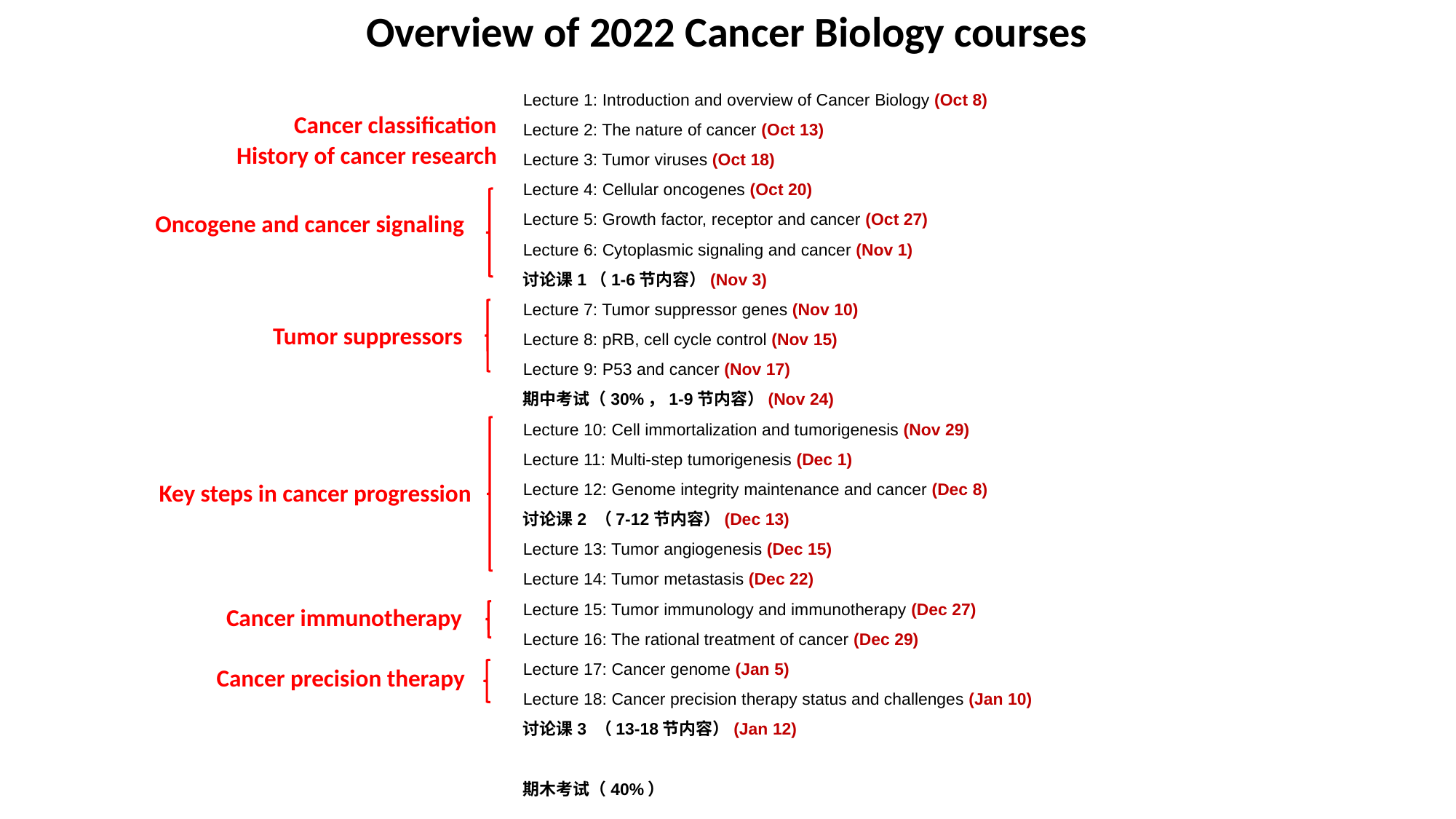

Overview of 2022 Cancer Biology courses
Lecture 1: Introduction and overview of Cancer Biology (Oct 8)
Lecture 2: The nature of cancer (Oct 13)
Lecture 3: Tumor viruses (Oct 18)
Lecture 4: Cellular oncogenes (Oct 20)
Lecture 5: Growth factor, receptor and cancer (Oct 27)
Lecture 6: Cytoplasmic signaling and cancer (Nov 1)
讨论课1（1-6节内容）(Nov 3)
Lecture 7: Tumor suppressor genes (Nov 10)
Lecture 8: pRB, cell cycle control (Nov 15)
Lecture 9: P53 and cancer (Nov 17)
期中考试（30%，1-9节内容）(Nov 24)
Lecture 10: Cell immortalization and tumorigenesis (Nov 29)
Lecture 11: Multi-step tumorigenesis (Dec 1)
Lecture 12: Genome integrity maintenance and cancer (Dec 8)
讨论课2 （7-12节内容）(Dec 13)
Lecture 13: Tumor angiogenesis (Dec 15)
Lecture 14: Tumor metastasis (Dec 22)
Lecture 15: Tumor immunology and immunotherapy (Dec 27)
Lecture 16: The rational treatment of cancer (Dec 29)
Lecture 17: Cancer genome (Jan 5)
Lecture 18: Cancer precision therapy status and challenges (Jan 10)
讨论课3 （13-18节内容）(Jan 12)

期木考试（40%）
Cancer classification
History of cancer research

Oncogene and cancer signaling

Tumor suppressors

Key steps in cancer progression
Cancer immunotherapy

Cancer precision therapy